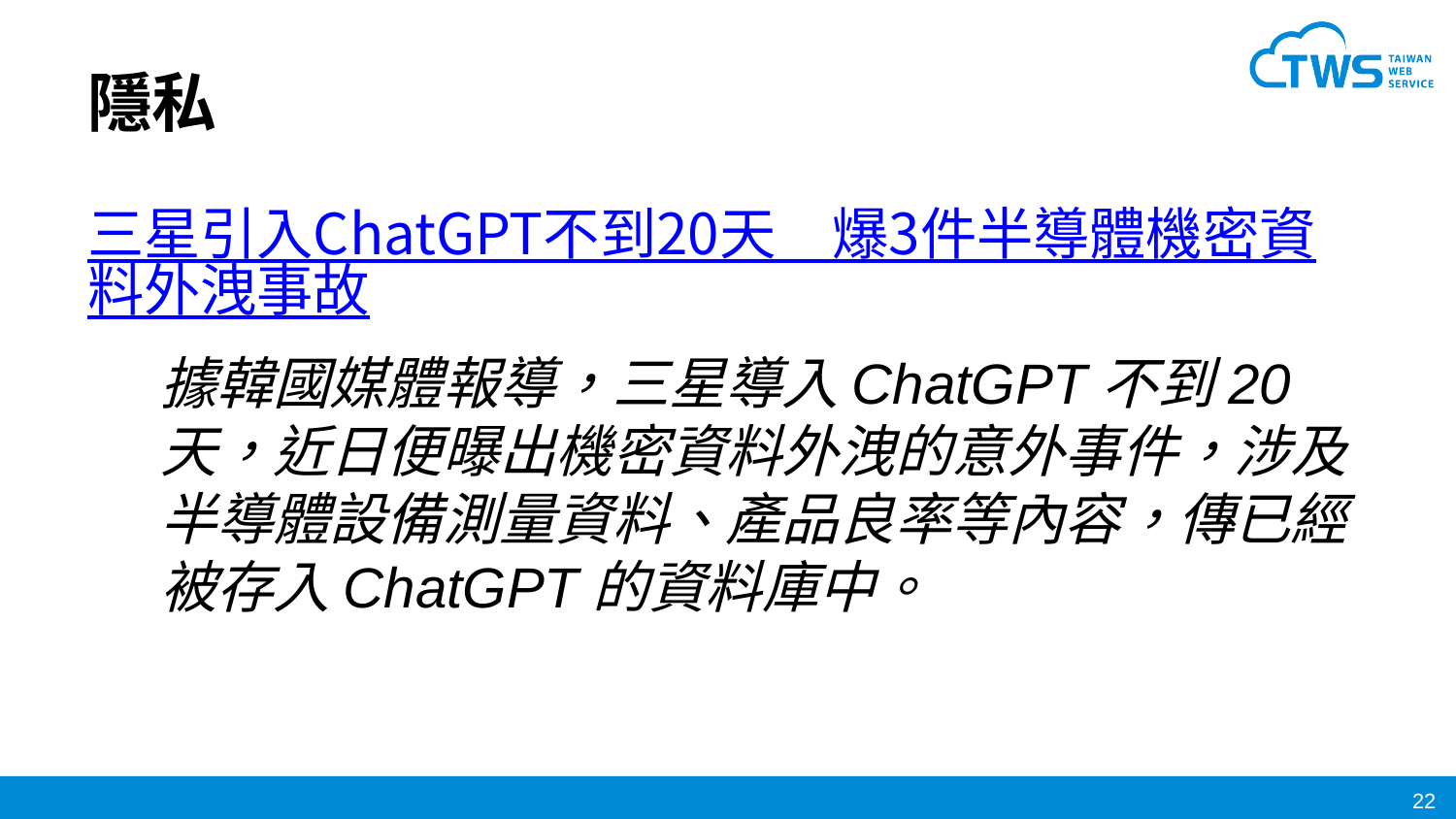

# 隱私
三星引入ChatGPT不到20天　爆3件半導體機密資料外洩事故
據韓國媒體報導，三星導入ChatGPT不到20天，近日便曝出機密資料外洩的意外事件，涉及半導體設備測量資料、產品良率等內容，傳已經被存入ChatGPT的資料庫中。

22